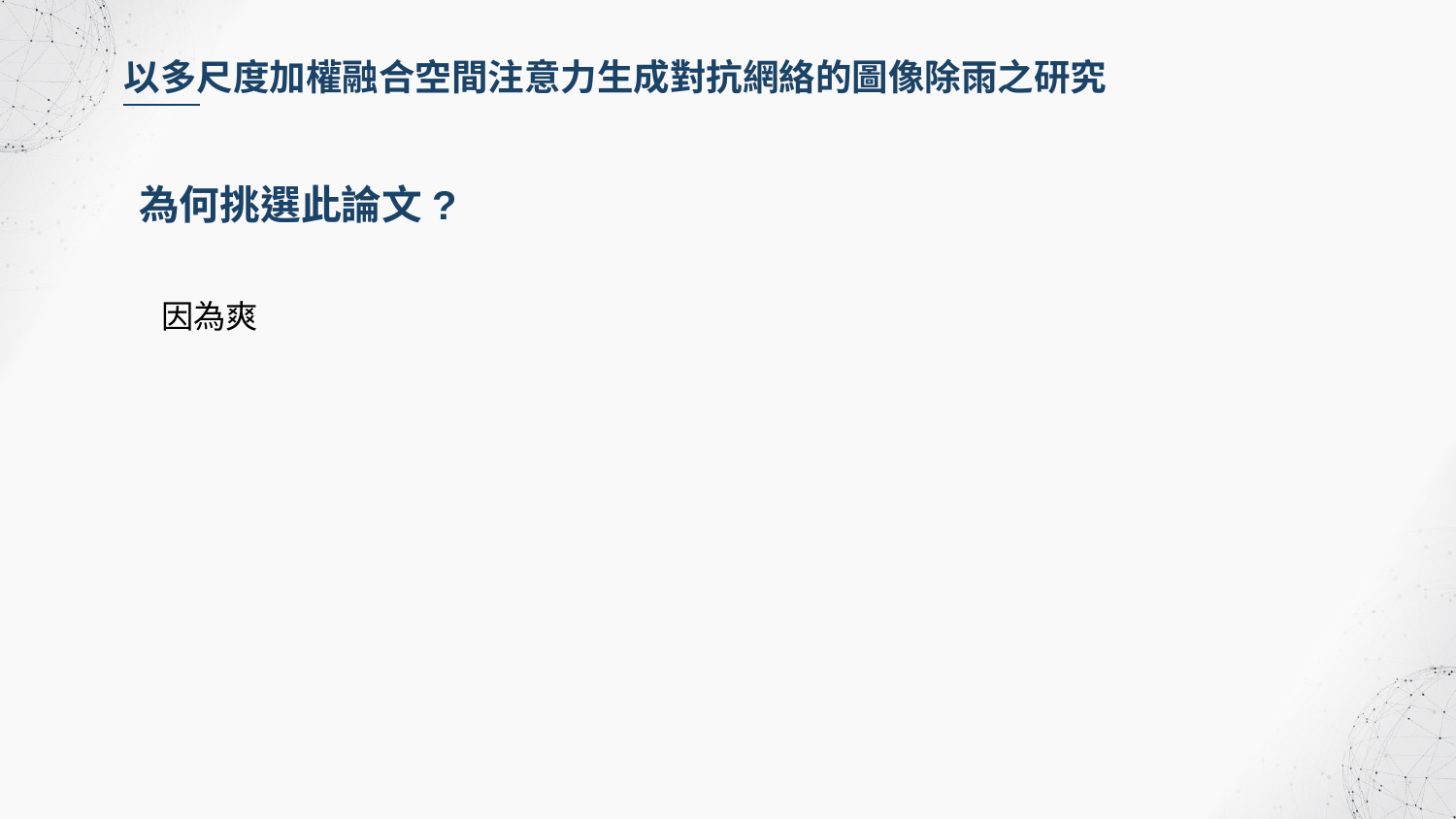

以多尺度加權融合空間注意力生成對抗網絡的圖像除雨之研究
為何挑選此論文?
因為爽